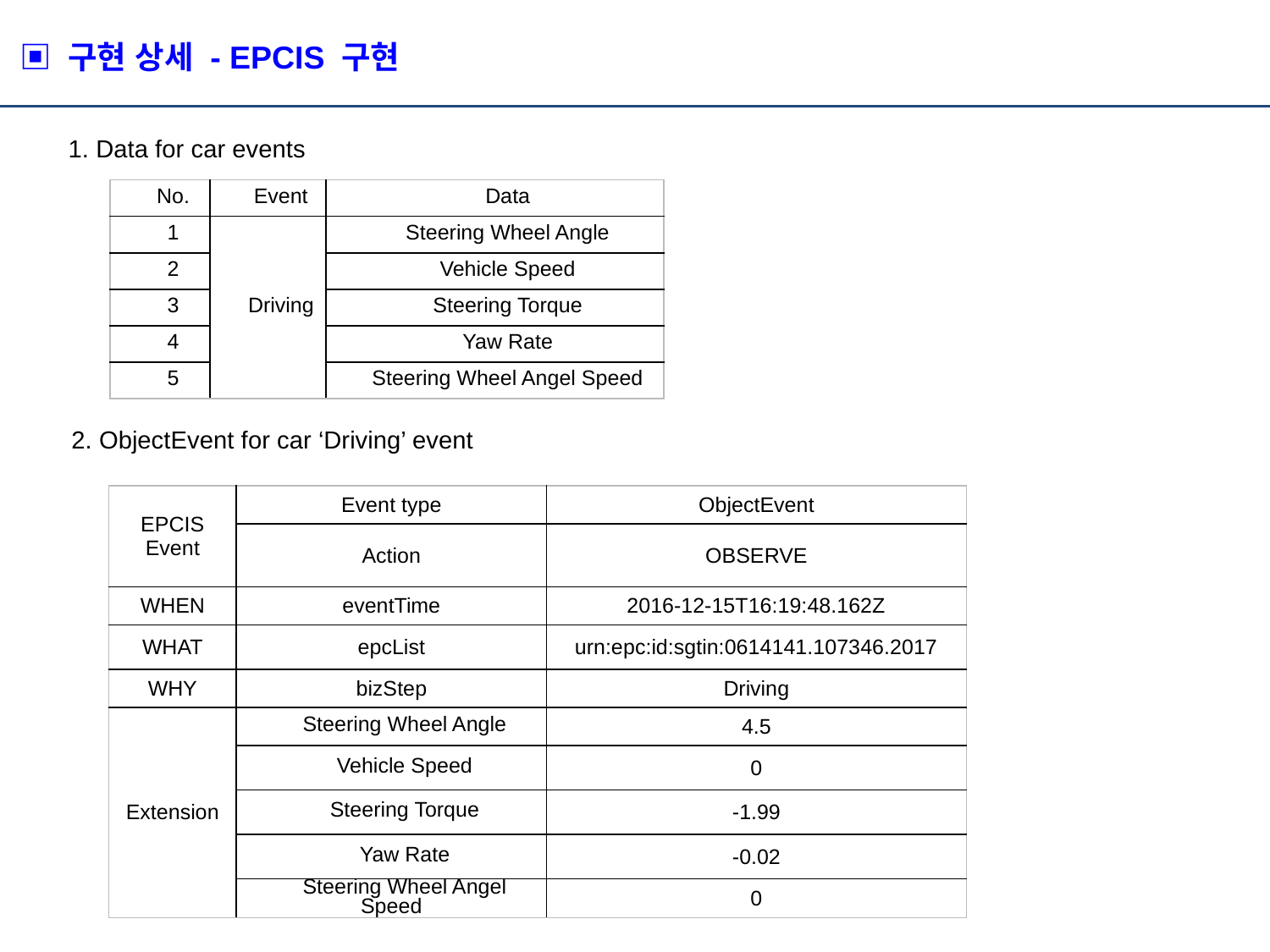

▣ 구현 상세 - EPCIS 구현
1. Data for car events
| No. | Event | Data |
| --- | --- | --- |
| 1 | Driving | Steering Wheel Angle |
| 2 |  | Vehicle Speed |
| 3 |  | Steering Torque |
| 4 |  | Yaw Rate |
| 5 |  | Steering Wheel Angel Speed |
2. ObjectEvent for car ‘Driving’ event
| EPCIS Event | Event type | ObjectEvent |
| --- | --- | --- |
|  | Action | OBSERVE |
| WHEN | eventTime | 2016-12-15T16:19:48.162Z |
| WHAT | epcList | urn:epc:id:sgtin:0614141.107346.2017 |
| WHY | bizStep | Driving |
| Extension | Steering Wheel Angle | 4.5 |
|  | Vehicle Speed | 0 |
|  | Steering Torque | -1.99 |
|  | Yaw Rate | -0.02 |
|  | Steering Wheel Angel Speed | 0 |